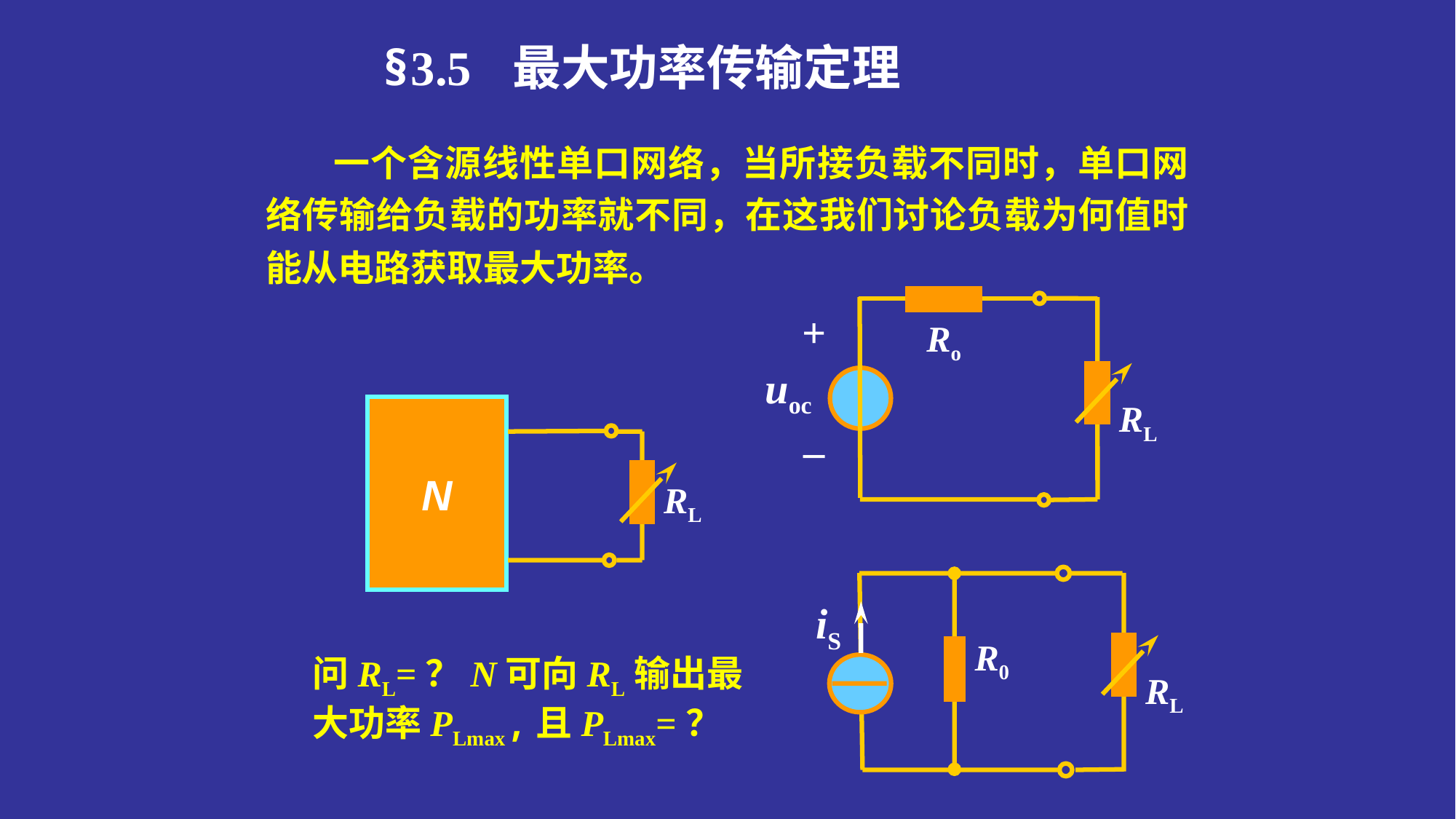

§3.5 最大功率传输定理
一个含源线性单口网络，当所接负载不同时，单口网络传输给负载的功率就不同，在这我们讨论负载为何值时能从电路获取最大功率。

+
Ro
uoc

RL
_

N

RL

iS

R0

RL

问RL=？N可向RL输出最大功率PLmax,且PLmax=？